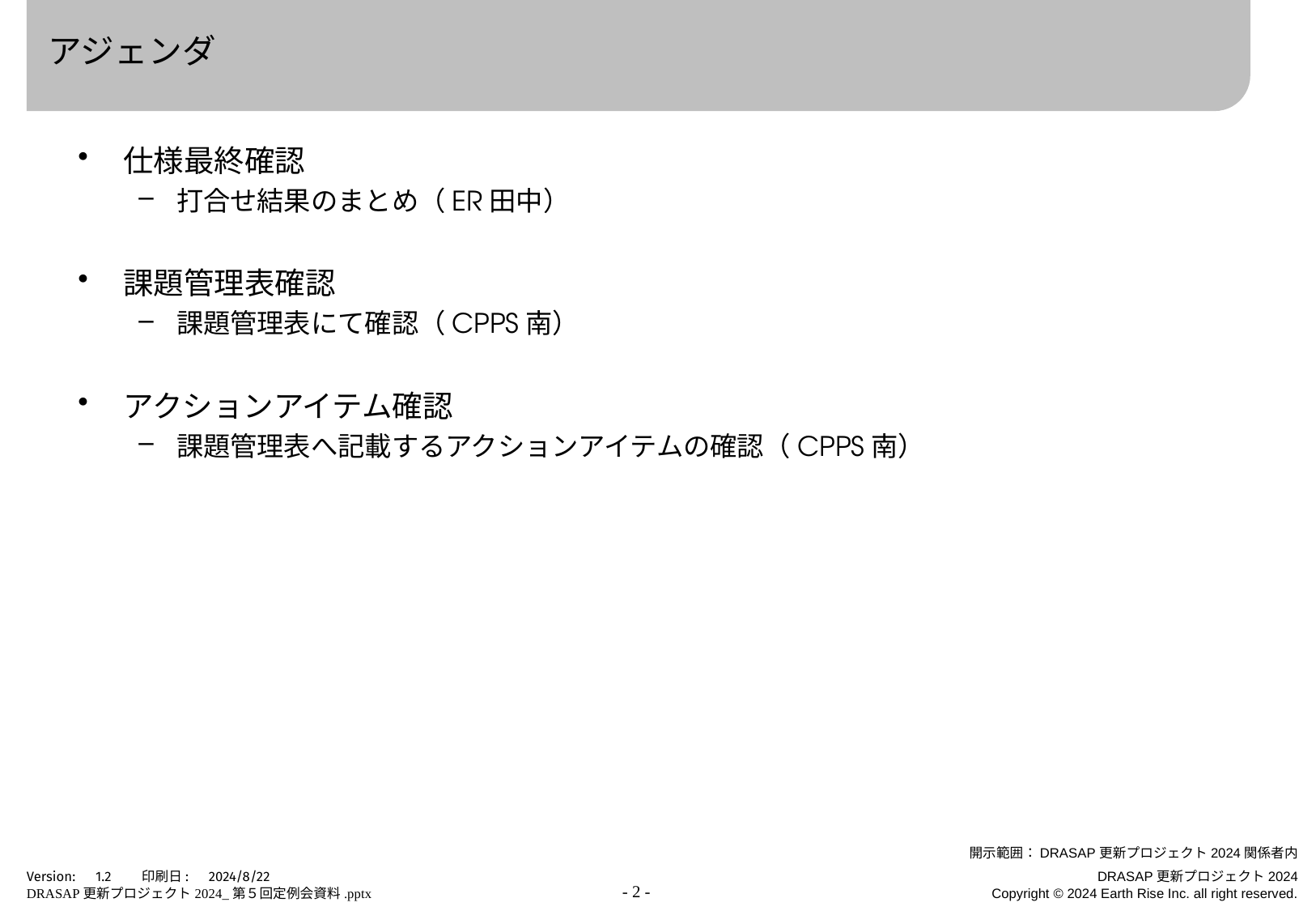

# アジェンダ
仕様最終確認
打合せ結果のまとめ（ER田中）

課題管理表確認
課題管理表にて確認（CPPS南）

アクションアイテム確認
課題管理表へ記載するアクションアイテムの確認（CPPS南）